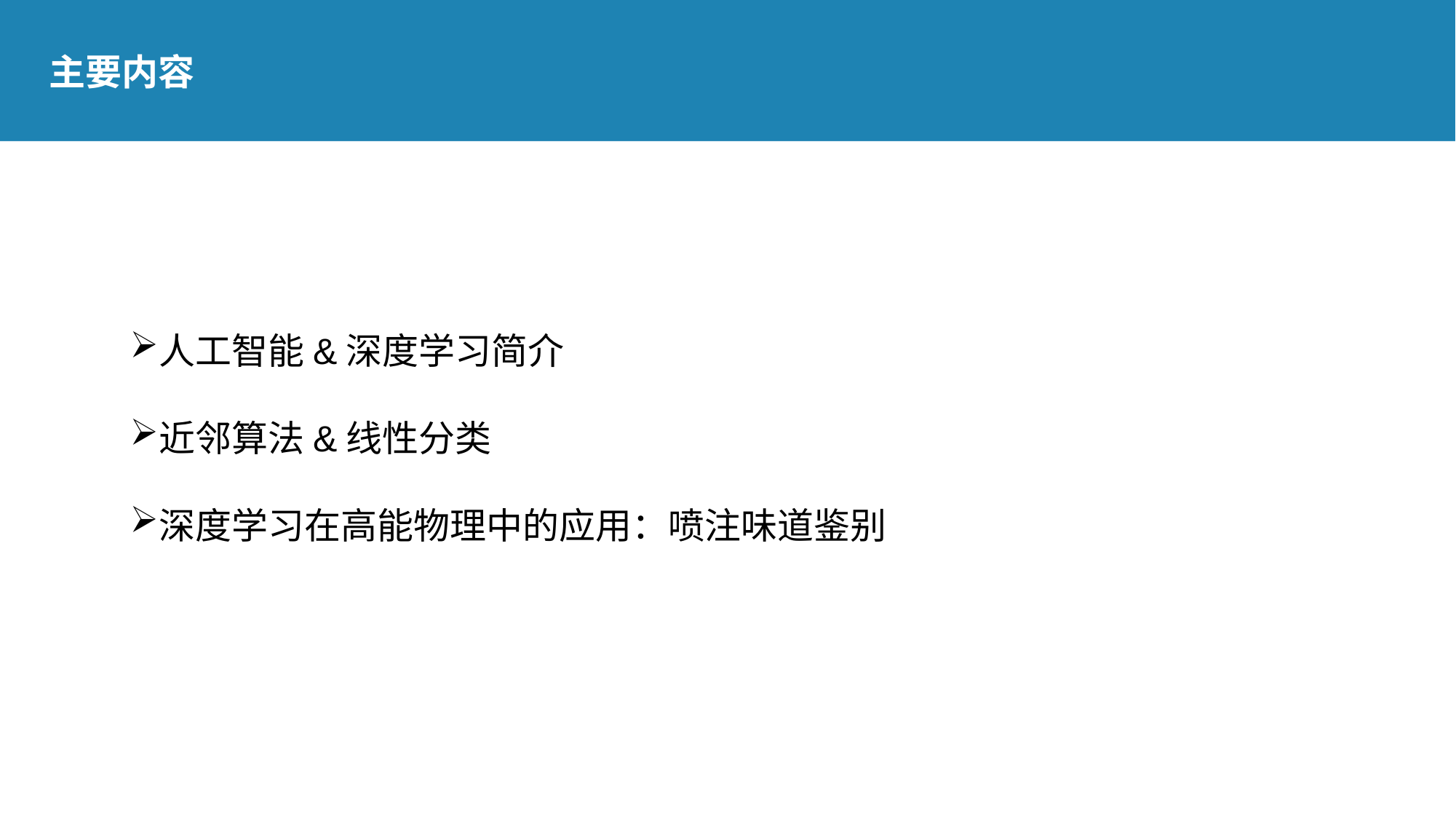

主要内容
人工智能&深度学习简介
近邻算法&线性分类
深度学习在高能物理中的应用：喷注味道鉴别